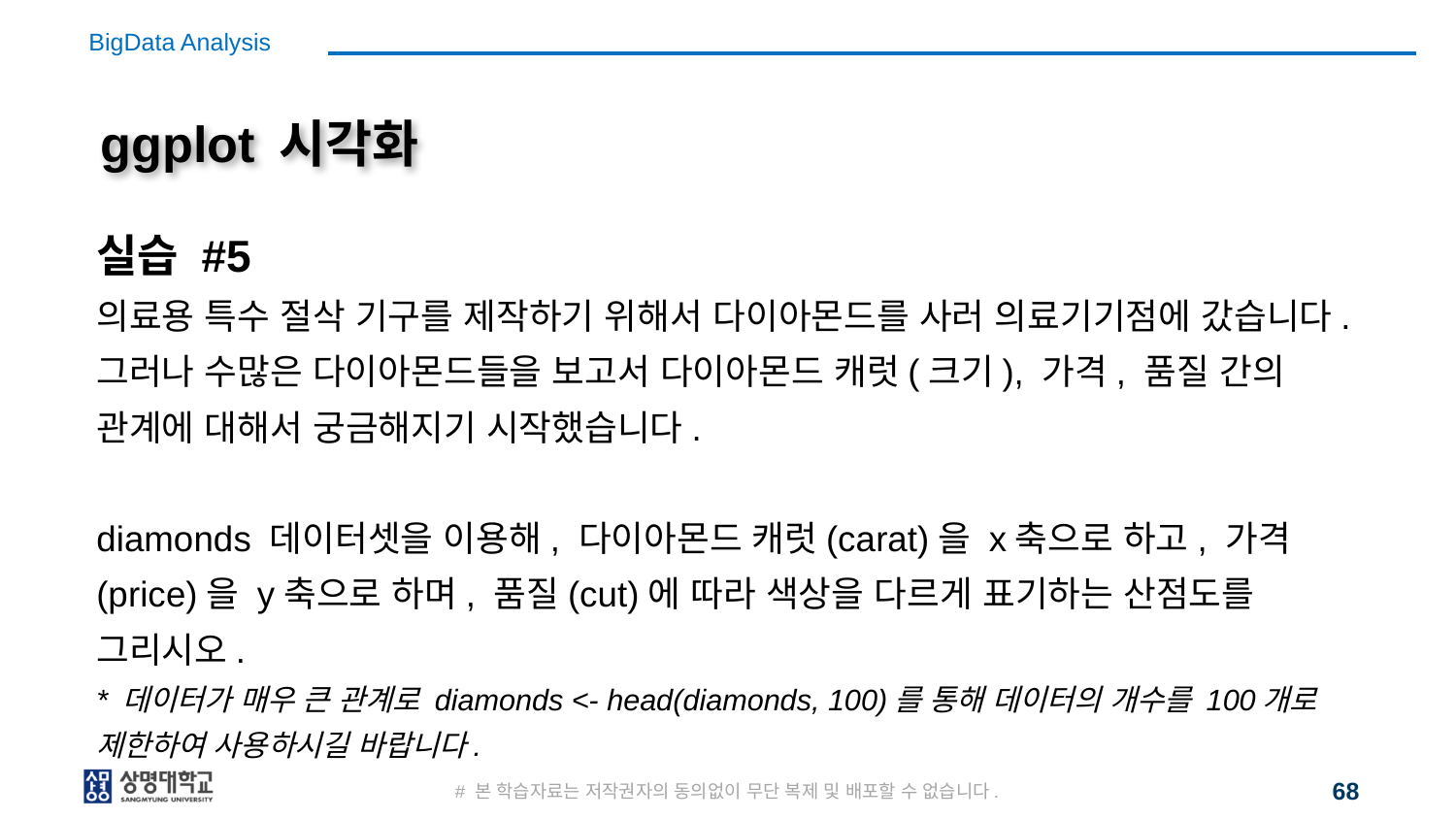

# ggplot 시각화
실습 #5
의료용 특수 절삭 기구를 제작하기 위해서 다이아몬드를 사러 의료기기점에 갔습니다. 그러나 수많은 다이아몬드들을 보고서 다이아몬드 캐럿(크기), 가격, 품질 간의 관계에 대해서 궁금해지기 시작했습니다.

diamonds 데이터셋을 이용해, 다이아몬드 캐럿(carat)을 x축으로 하고, 가격(price)을 y축으로 하며, 품질(cut)에 따라 색상을 다르게 표기하는 산점도를 그리시오.
* 데이터가 매우 큰 관계로 diamonds <- head(diamonds, 100)를 통해 데이터의 개수를 100개로 제한하여 사용하시길 바랍니다.
68
# 본 학습자료는 저작권자의 동의없이 무단 복제 및 배포할 수 없습니다.